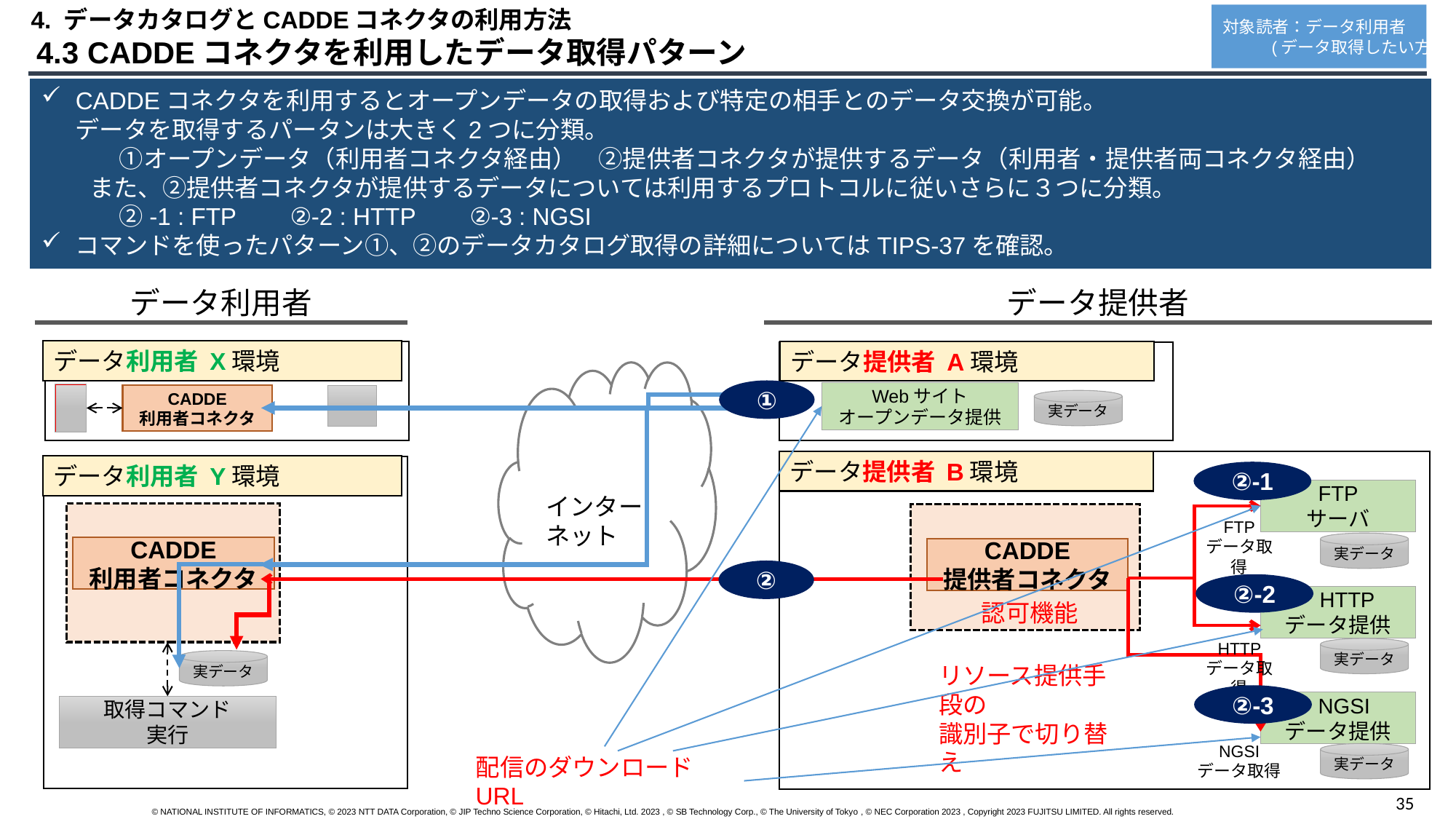

4. データカタログとCADDEコネクタの利用方法
対象読者：データ利用者
 　　 (データ取得したい方)
 4.3 CADDEコネクタを利用したデータ取得パターン
CADDEコネクタを利用するとオープンデータの取得および特定の相手とのデータ交換が可能。
データを取得するパータンは大きく2つに分類。
　　　 ①オープンデータ（利用者コネクタ経由）    ②提供者コネクタが提供するデータ（利用者・提供者両コネクタ経由）
　　また、②提供者コネクタが提供するデータについては利用するプロトコルに従いさらに３つに分類。
　　　 ②-1 : FTP        ②-2 : HTTP        ②-3 : NGSI
コマンドを使ったパターン①、②のデータカタログ取得の詳細についてはTIPS-37を確認。
データ利用者
データ提供者
データ利用者 X環境
データ提供者 A環境

①
Webサイト
オープンデータ提供
実データ

CADDE
利用者コネクタ

データ提供者 B環境

データ利用者 Y環境

②-1
FTP
サーバ
インターネット

FTP
データ取得
実データ
CADDE
利用者コネクタ
CADDE
提供者コネクタ
②
②-2
   HTTP
データ提供
認可機能
HTTP
データ取得
実データ
実データ
リソース提供手段の
識別子で切り替え
②-3
  NGSI
データ提供
取得コマンド
実行
NGSI
データ取得
実データ
配信のダウンロードURL